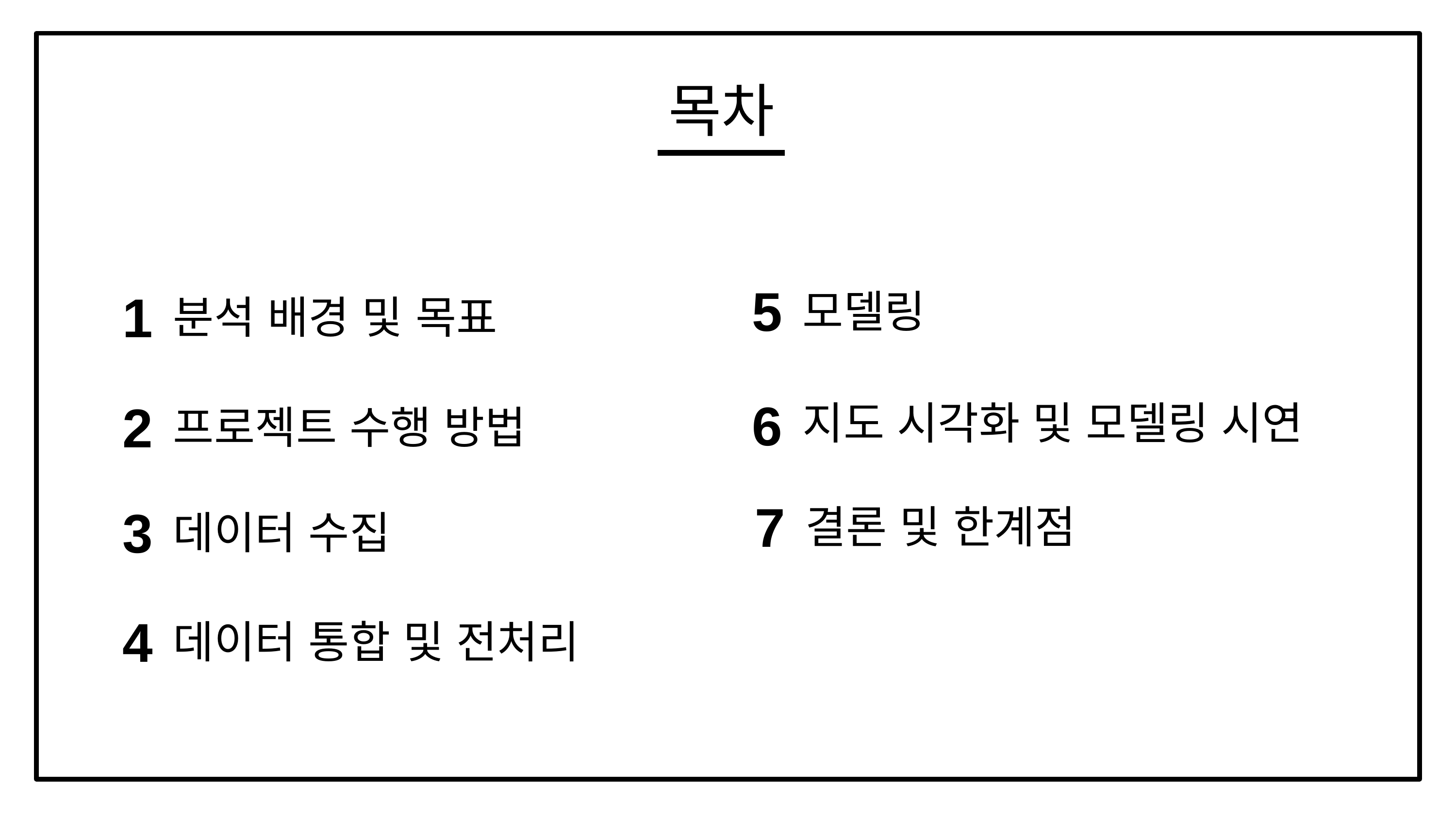

# 목차
5
모델링
1
분석 배경 및 목표
6
지도 시각화 및 모델링 시연
2
프로젝트 수행 방법
7
결론 및 한계점
3
데이터 수집
4
데이터 통합 및 전처리